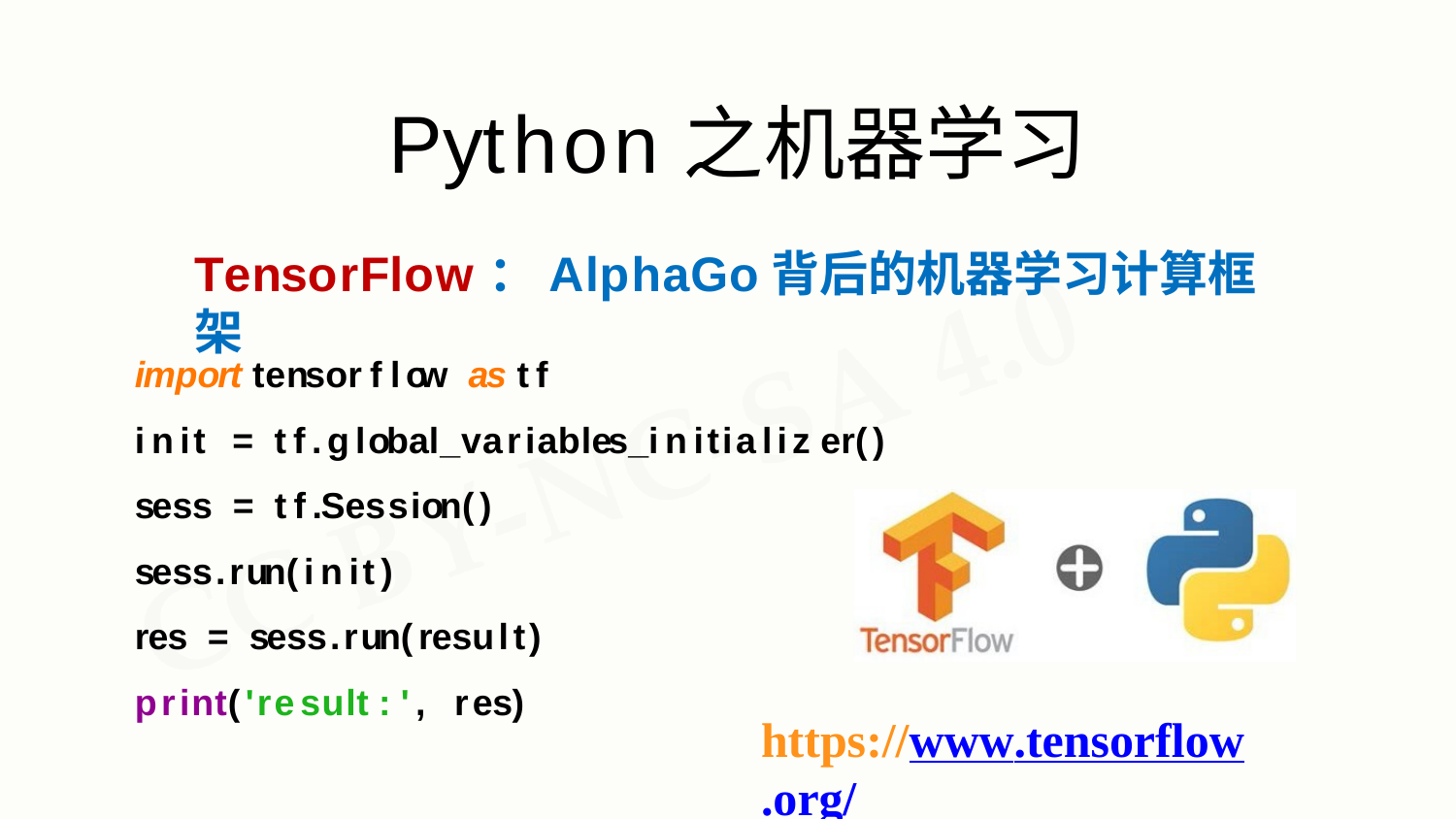

# Python之机器学习
TensorFlow：AlphaGo背后的机器学习计算框架

import tensorflow  as tf
init  =  tf.global_variables_initializer() sess  =  tf.Session()
sess.run(init)
res  =  sess.run(result) print('result:',  res)

https://www.tensorflow.org/